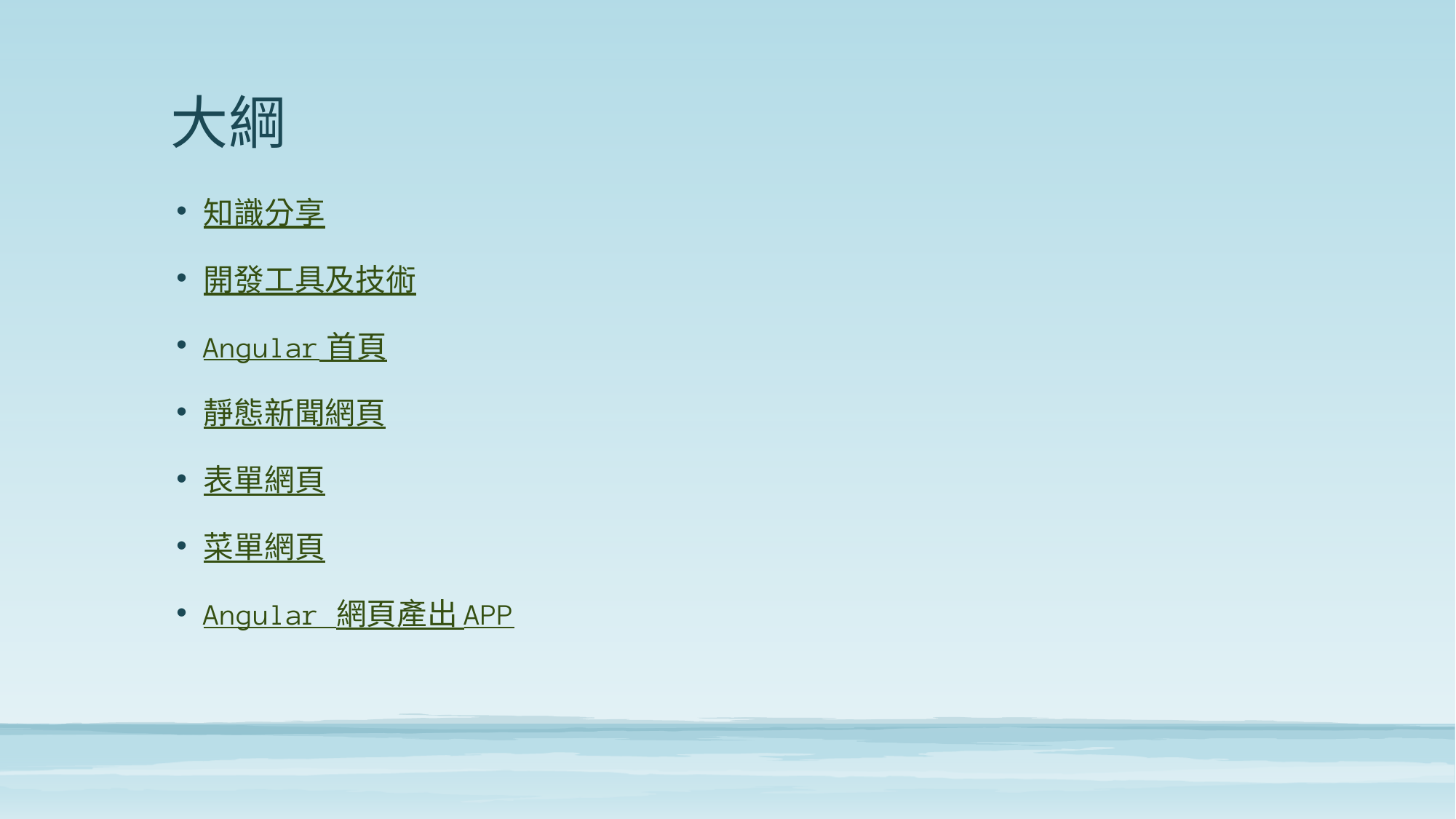

# 大綱
知識分享
開發工具及技術
Angular 首頁
靜態新聞網頁
表單網頁
菜單網頁
Angular 網頁產出 APP